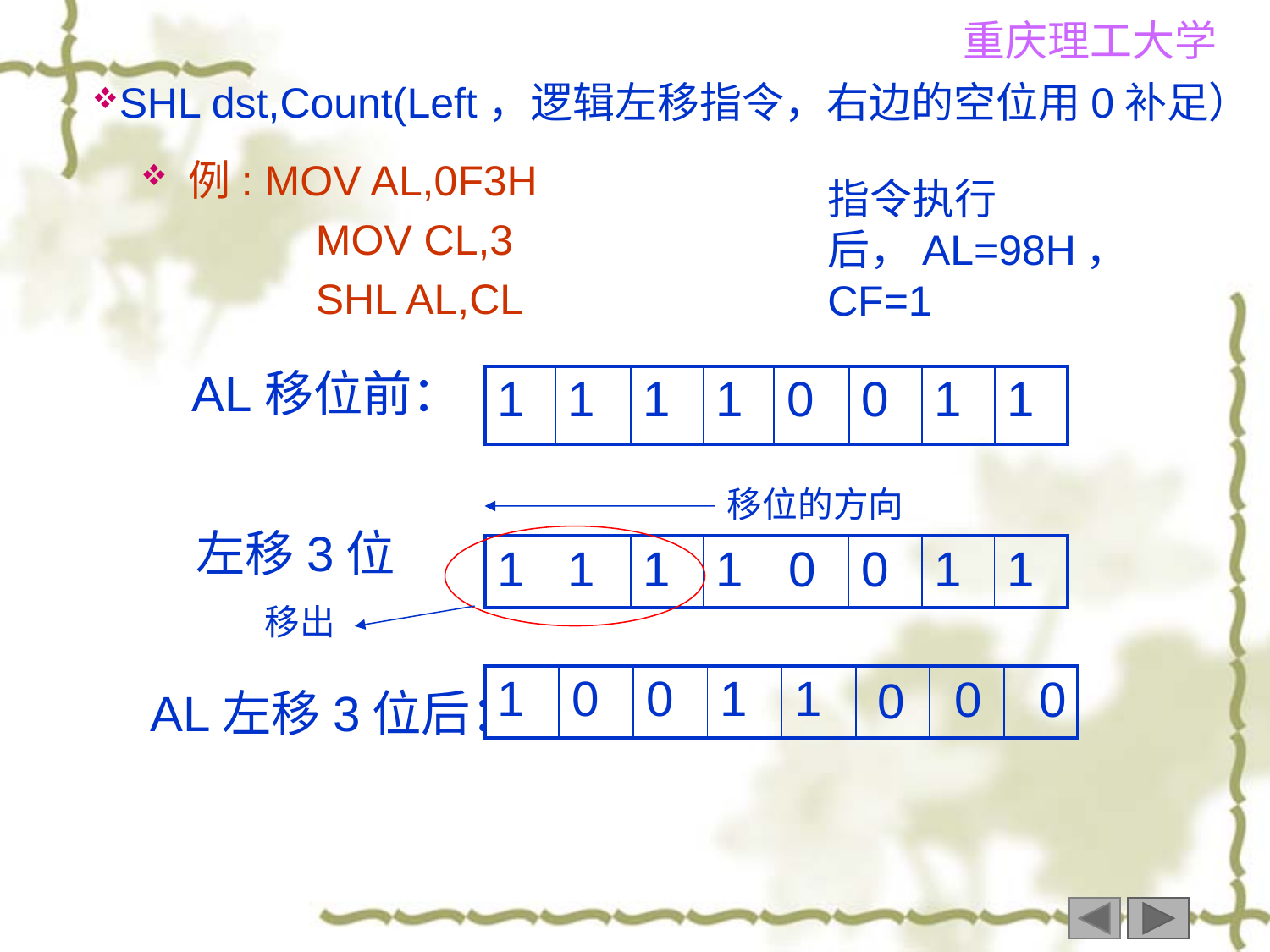

SHL dst,Count(Left，逻辑左移指令，右边的空位用0补足）
例: MOV AL,0F3H
		MOV CL,3
		SHL AL,CL

指令执行后，AL=98H，CF=1
AL移位前：
| 1 | 1 | 1 | 1 | 0 | 0 | 1 | 1 |
| --- | --- | --- | --- | --- | --- | --- | --- |
移位的方向

左移3位

| 1 | 1 | 1 | 1 | 0 | 0 | 1 | 1 |
| --- | --- | --- | --- | --- | --- | --- | --- |
移出

0
0
0
| 1 | 0 | 0 | 1 | 1 |  |  |  |
| --- | --- | --- | --- | --- | --- | --- | --- |
AL左移3位后：